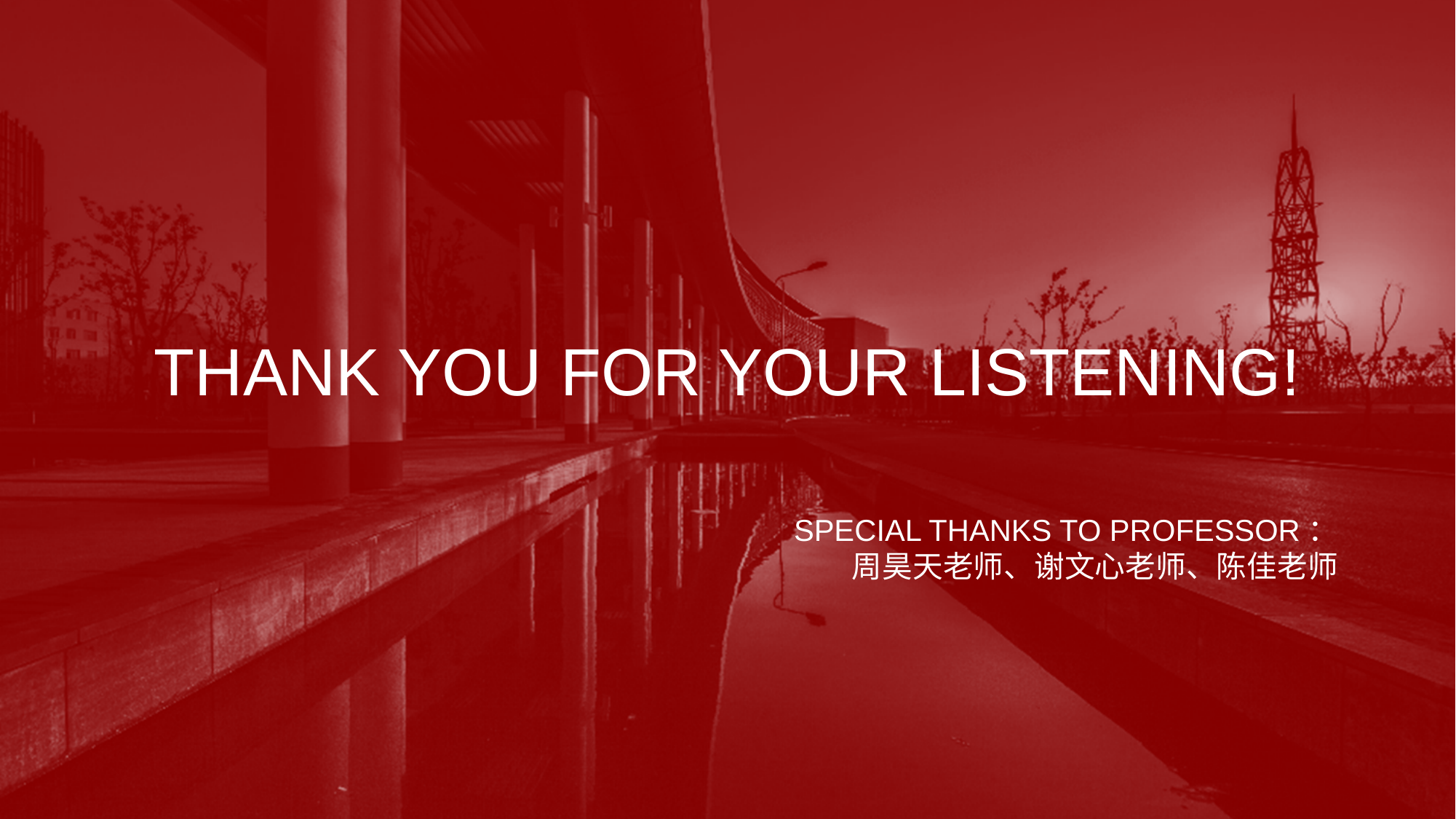

THANK YOU FOR YOUR LISTENING!

SPECIAL THANKS TO PROFESSOR：
周昊天老师、谢文心老师、陈佳老师